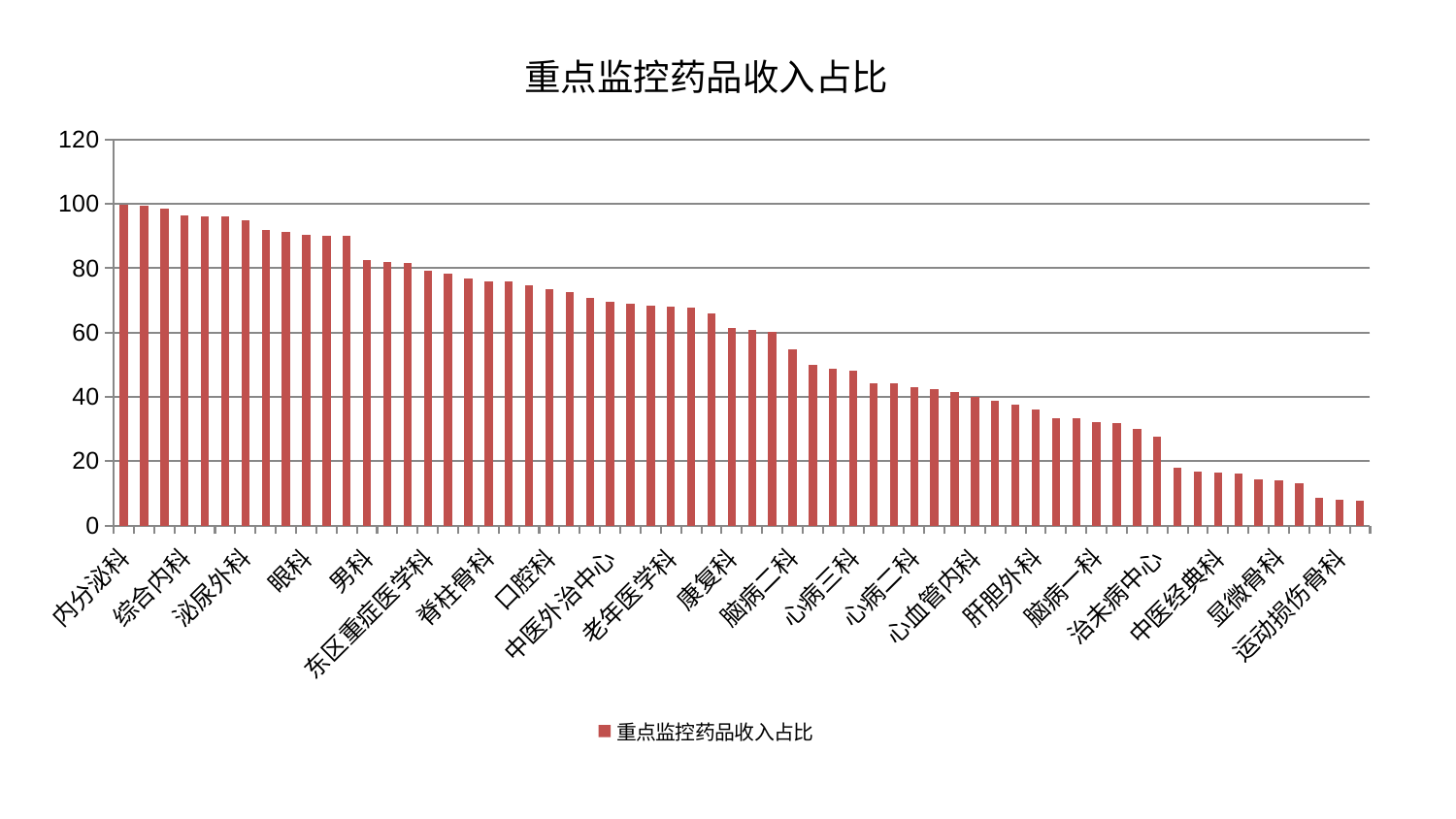

### Chart: 重点监控药品收入占比

| Category | 重点监控药品收入占比 |
|---|---|
| 内分泌科 | 99.74244918156963 |
| 肛肠科 | 99.34131147214707 |
| 周围血管科 | 98.50547139193498 |
| 综合内科 | 96.32026515280359 |
| 关节骨科 | 96.1458152016655 |
| 妇科 | 96.09516916262622 |
| 泌尿外科 | 94.78376398111754 |
| 创伤骨科 | 91.93457862929542 |
| 妇科妇二科合并 | 91.44464640424073 |
| 眼科 | 90.41065725671797 |
| 美容皮肤科 | 90.09912801374107 |
| 脾胃病科 | 89.94864895199721 |
| 男科 | 82.60502841383253 |
| 产科 | 81.99439793125612 |
| 脑病三科 | 81.64016311752628 |
| 东区重症医学科 | 79.22773708179452 |
| 乳腺甲状腺外科 | 78.19738250293544 |
| 神经外科 | 76.89144874896469 |
| 脊柱骨科 | 75.87828650658446 |
| 骨科 | 75.79664143990206 |
| 重症医学科 | 74.84566781446425 |
| 口腔科 | 73.54984211494207 |
| 皮肤科 | 72.4643324676261 |
| 呼吸内科 | 70.74561936627022 |
| 中医外治中心 | 69.48336536341775 |
| 肾病科 | 68.85678637063644 |
| 医院 | 68.32983665966088 |
| 老年医学科 | 68.14333745895252 |
| 风湿病科 | 67.75031050487985 |
| 胸外科 | 65.97569227812492 |
| 康复科 | 61.43619006303111 |
| 脾胃科消化科合并 | 60.86802731208869 |
| 小儿骨科 | 60.097002945788994 |
| 脑病二科 | 54.89662228481058 |
| 身心医学科 | 49.9585610282246 |
| 消化内科 | 48.68086276305987 |
| 心病三科 | 48.11370356995421 |
| 小儿推拿科 | 44.18207901688049 |
| 肾脏内科 | 44.07418043334093 |
| 心病二科 | 43.016069649962965 |
| 普通外科 | 42.404213897069496 |
| 耳鼻喉科 | 41.34703303806071 |
| 心血管内科 | 39.94267277485366 |
| 肝病科 | 38.905524016436765 |
| 西区重症医学科 | 37.4542439940105 |
| 肝胆外科 | 36.13172163681049 |
| 推拿科 | 33.47040329644342 |
| 针灸科 | 33.40542479124879 |
| 脑病一科 | 32.104242486153844 |
| 儿科 | 31.815579779365287 |
| 妇二科 | 29.9412359625282 |
| 治未病中心 | 27.69169790370636 |
| 心病一科 | 17.982147180477103 |
| 血液科 | 16.868458395710896 |
| 中医经典科 | 16.424198988652616 |
| 心病四科 | 16.16376303465332 |
| 东区肾病科 | 14.473133903978308 |
| 显微骨科 | 13.951260118221786 |
| 肿瘤内科 | 13.08629381853268 |
| 神经内科 | 8.64977646841163 |
| 运动损伤骨科 | 7.894526299616356 |
| 微创骨科 | 7.787440292087111 |
106